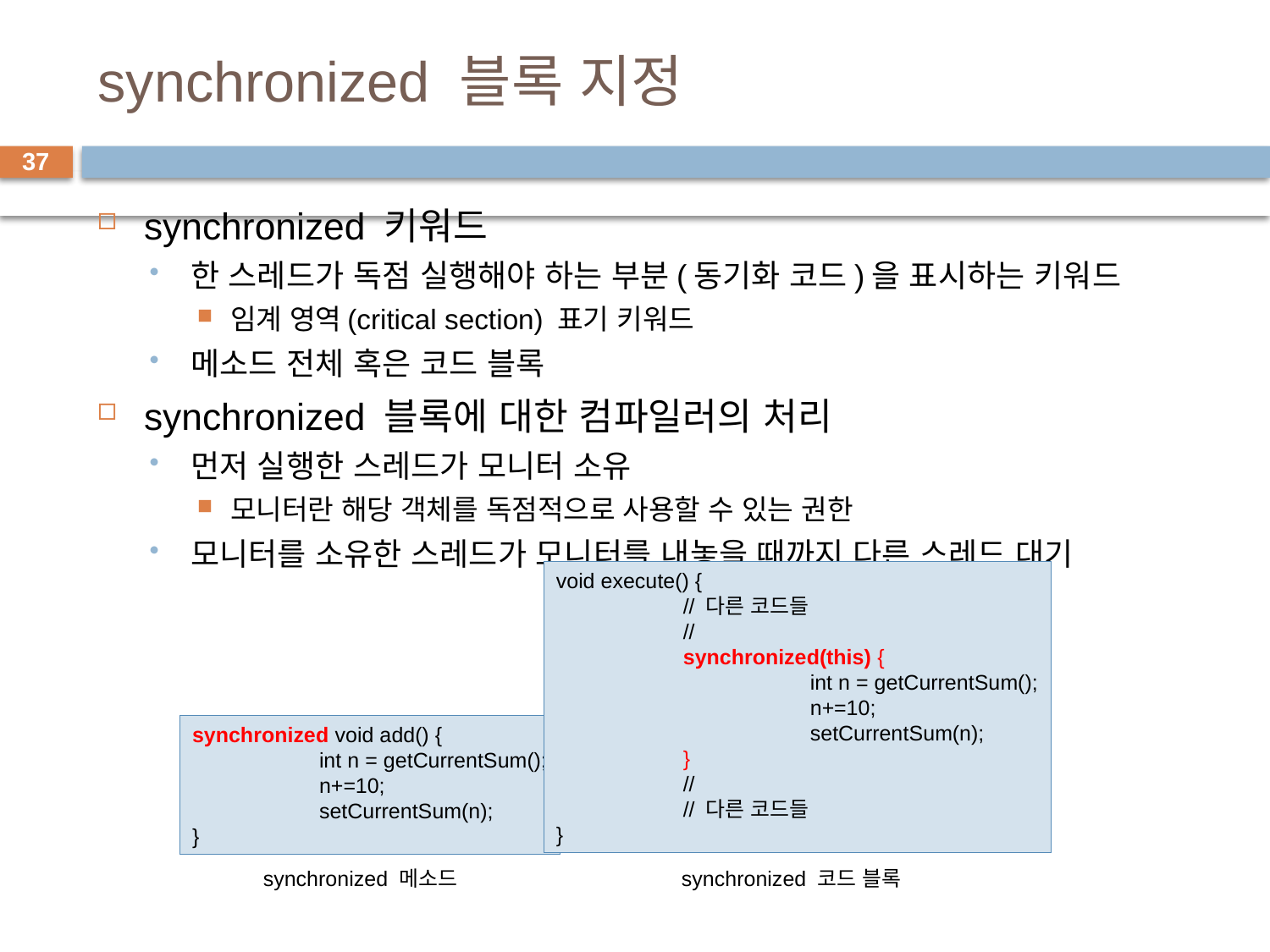

# synchronized 블록 지정
37
synchronized 키워드
한 스레드가 독점 실행해야 하는 부분(동기화 코드)을 표시하는 키워드
임계 영역(critical section) 표기 키워드
메소드 전체 혹은 코드 블록
synchronized 블록에 대한 컴파일러의 처리
먼저 실행한 스레드가 모니터 소유
모니터란 해당 객체를 독점적으로 사용할 수 있는 권한
모니터를 소유한 스레드가 모니터를 내놓을 때까지 다른 스레드 대기
void execute() {
	// 다른 코드들
	//
	synchronized(this) {
		int n = getCurrentSum();
		n+=10;
		setCurrentSum(n);
	}
	//
	// 다른 코드들
}
synchronized void add() {
	int n = getCurrentSum();
	n+=10;
	setCurrentSum(n);
}
synchronized 메소드
synchronized 코드 블록